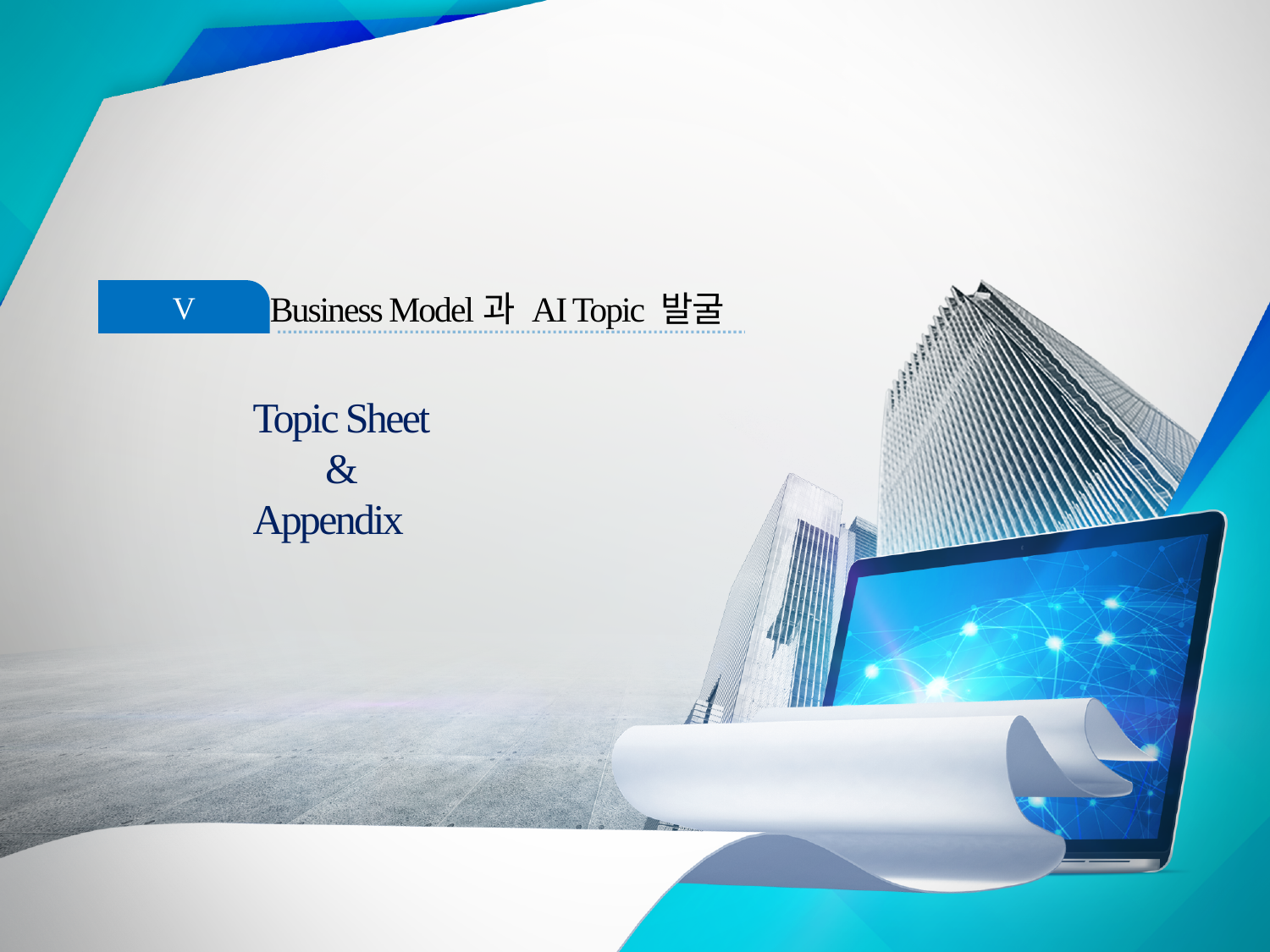

Business Model과 AI Topic 발굴

V
Topic Sheet
&
Appendix